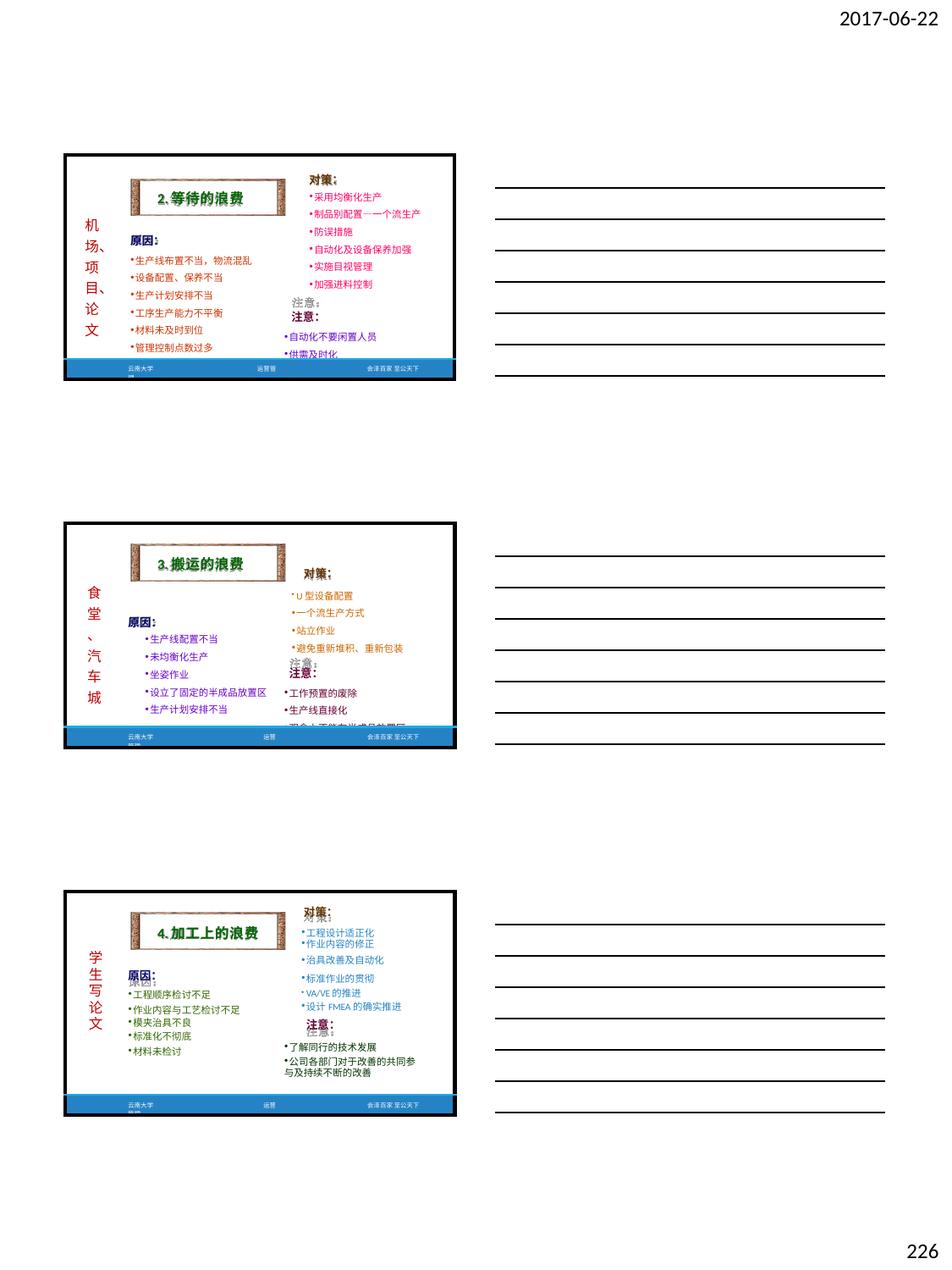

2017-06-22
| 机 场、 项 目、 论 文 | 2.等待的浪费 原因： 生产线布置不当，物流混乱 设备配置、保养不当 生产计划安排不当 工序生产能力不平衡 材料未及时到位 管理控制点数过多 品质不良 | 对策： 采用均衡化生产 制品别配置—一个流生产 防误措施 自动化及设备保养加强 实施目视管理 加强进料控制 注意： 自动化不要闲置人员 供需及时化 作管理点数削减 |
| --- | --- | --- |
|  | 云南大学 运营管理 | 会泽百家 至公天下 |

| 食 堂 、 汽 车 城 | 3.搬运的浪费 原因： 生产线配置不当 未均衡化生产 坐姿作业 设立了固定的半成品放置区 生产计划安排不当 | 对策： U型设备配置 一个流生产方式 站立作业 避免重新堆积、重新包装 注意： 工作预置的废除 生产线直接化 观念上不能有半成品放置区 人性考虑并非坐姿才可以 |
| --- | --- | --- |
|  | 云南大学 运营管理 | 会泽百家 至公天下 |

|  |  | 对策： |
| --- | --- | --- |
|  | 4.加工上的浪费 | 工程设计适正化 |
|  |  | 作业内容的修正 |
| 学 |  | 治具改善及自动化 |
| 生 | 原因： | 标准作业的贯彻 |
| 写 | 工程顺序检讨不足 | VA/VE的推进 |
| 论 | 作业内容与工艺检讨不足 | 设计FMEA的确实推进 |
| 文 | 模夹治具不良 | 注意： |
|  | 标准化不彻底 |  |
|  | 材料未检讨 | 了解同行的技术发展 |
|  |  | 公司各部门对于改善的共同参 |
|  |  | 与及持续不断的改善 |
|  | 云南大学 运营管理 | 会泽百家 至公天下 |

226